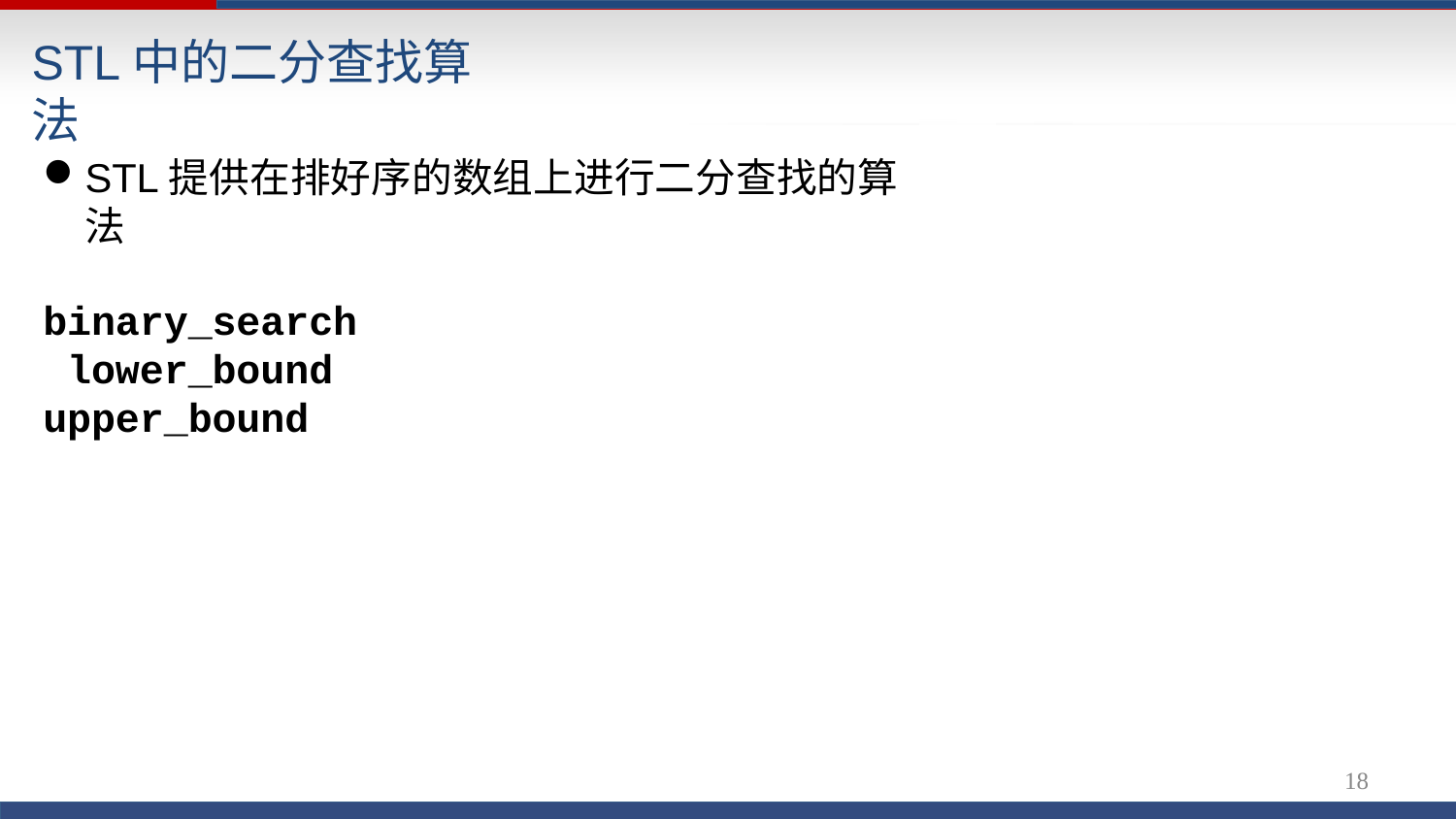

# STL中的二分查找算法
STL提供在排好序的数组上进行二分查找的算法
binary_search  lower_bound  upper_bound
18